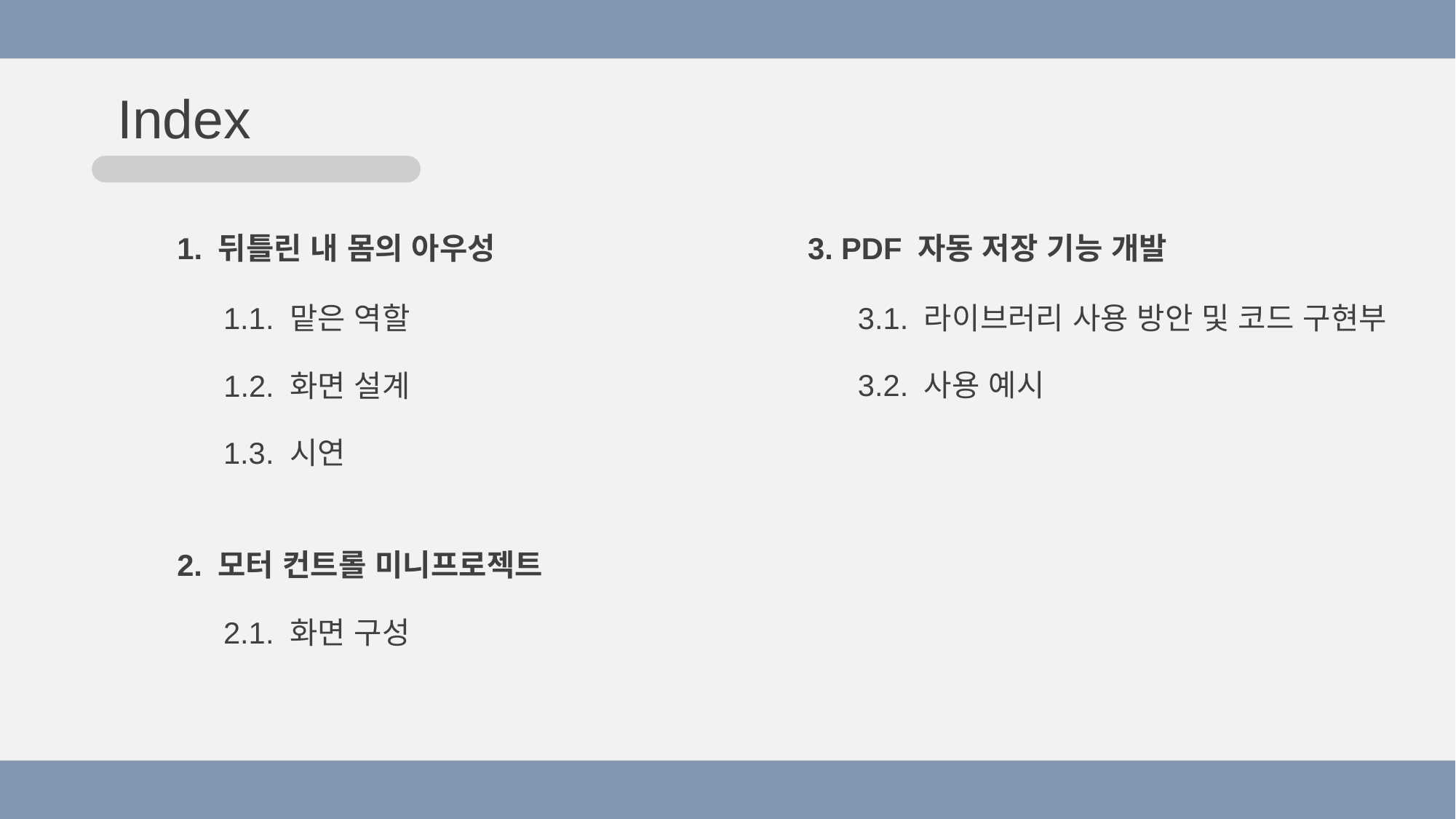

Index

1. 뒤틀린 내 몸의 아우성
3. PDF 자동 저장 기능 개발
1.1. 맡은 역할
3.1. 라이브러리 사용 방안 및 코드 구현부
3.2. 사용 예시
1.2. 화면 설계
1.3. 시연
2. 모터 컨트롤 미니프로젝트
2.1. 화면 구성